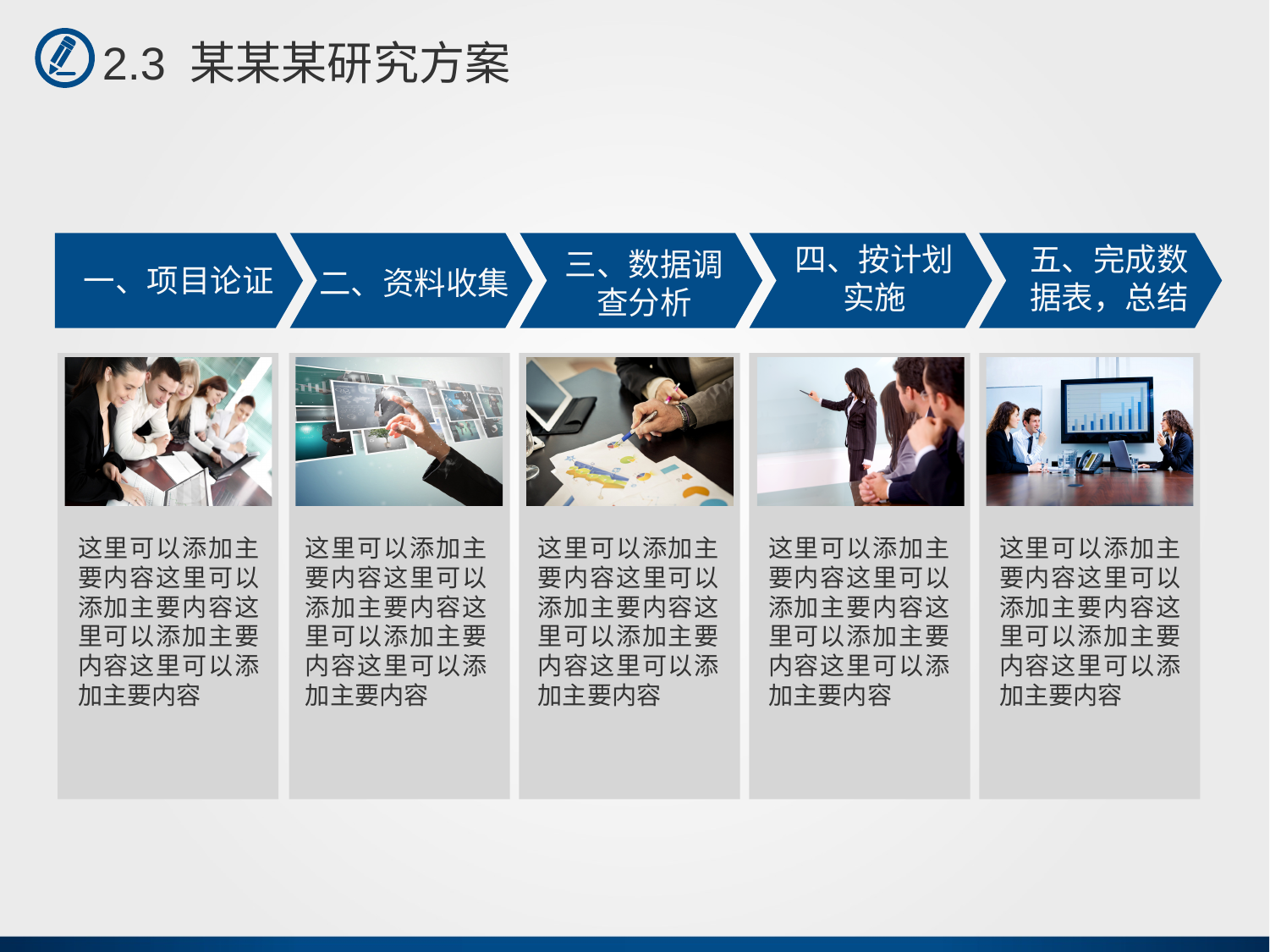

2.3 某某某研究方案

四、按计划实施

五、完成数据表，总结
三、数据调查分析
一、项目论证
二、资料收集

这里可以添加主要内容这里可以添加主要内容这里可以添加主要内容这里可以添加主要内容
这里可以添加主要内容这里可以添加主要内容这里可以添加主要内容这里可以添加主要内容
这里可以添加主要内容这里可以添加主要内容这里可以添加主要内容这里可以添加主要内容
这里可以添加主要内容这里可以添加主要内容这里可以添加主要内容这里可以添加主要内容
这里可以添加主要内容这里可以添加主要内容这里可以添加主要内容这里可以添加主要内容